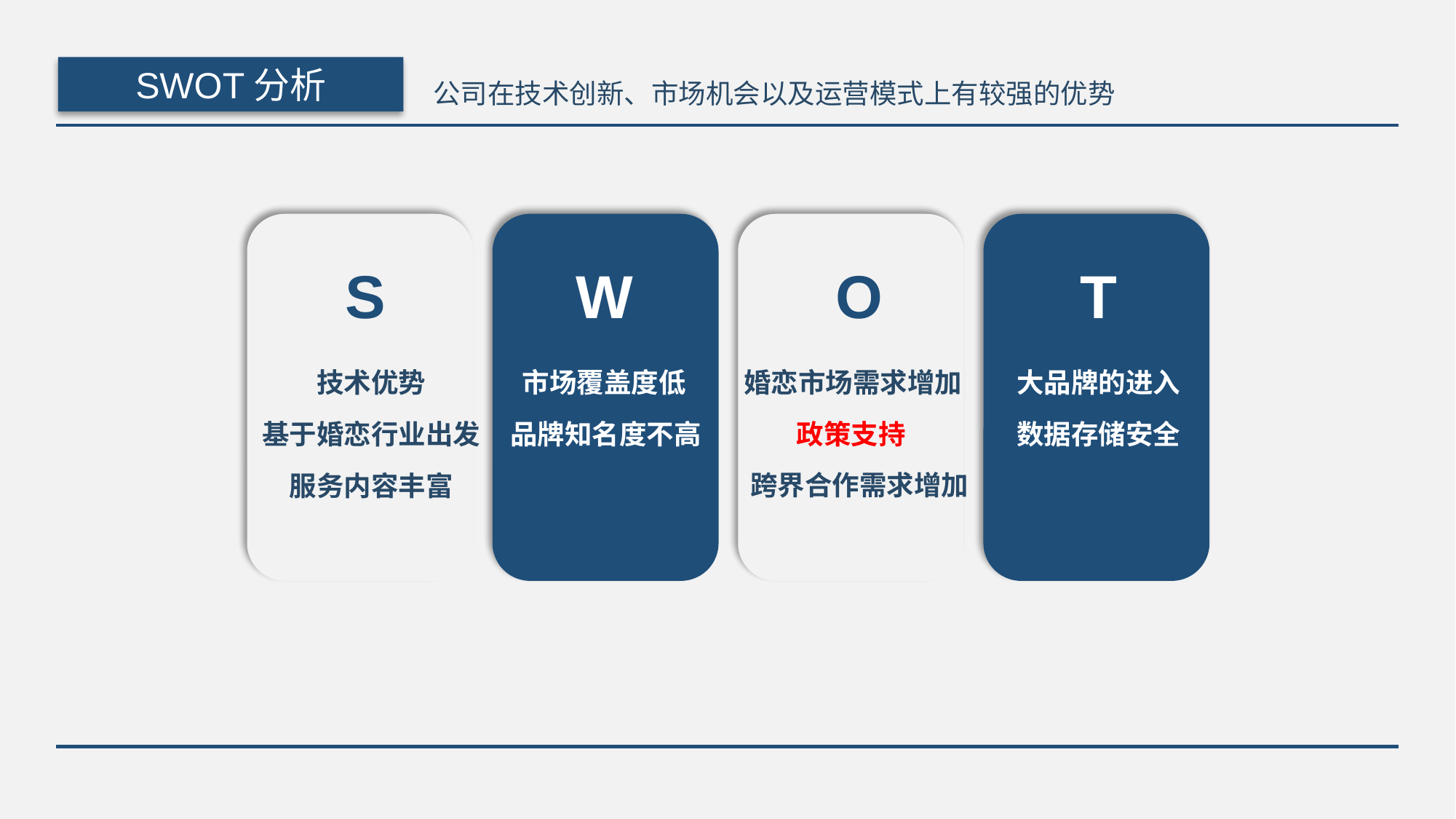

公司在技术创新、市场机会以及运营模式上有较强的优势
SWOT分析

S
W
O
T
技术优势
市场覆盖度低
大品牌的进入
婚恋市场需求增加
基于婚恋行业出发
品牌知名度不高
政策支持
数据存储安全
跨界合作需求增加
服务内容丰富
12